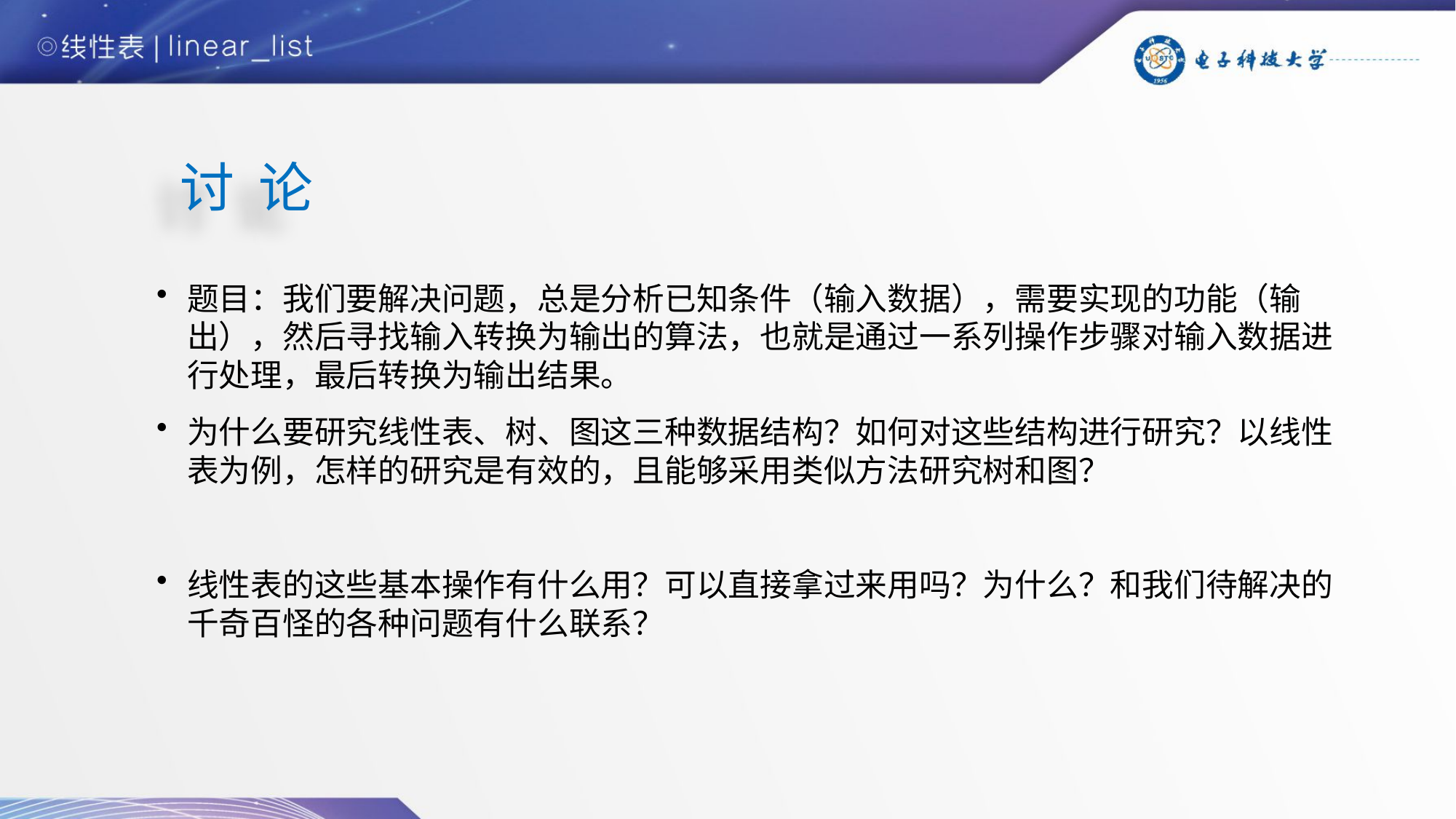

# 讨  论
题目：我们要解决问题，总是分析已知条件（输入数据），需要实现的功能（输出），然后寻找输入转换为输出的算法，也就是通过一系列操作步骤对输入数据进行处理，最后转换为输出结果。
为什么要研究线性表、树、图这三种数据结构？如何对这些结构进行研究？以线性表为例，怎样的研究是有效的，且能够采用类似方法研究树和图？

线性表的这些基本操作有什么用？可以直接拿过来用吗？为什么？和我们待解决的千奇百怪的各种问题有什么联系？